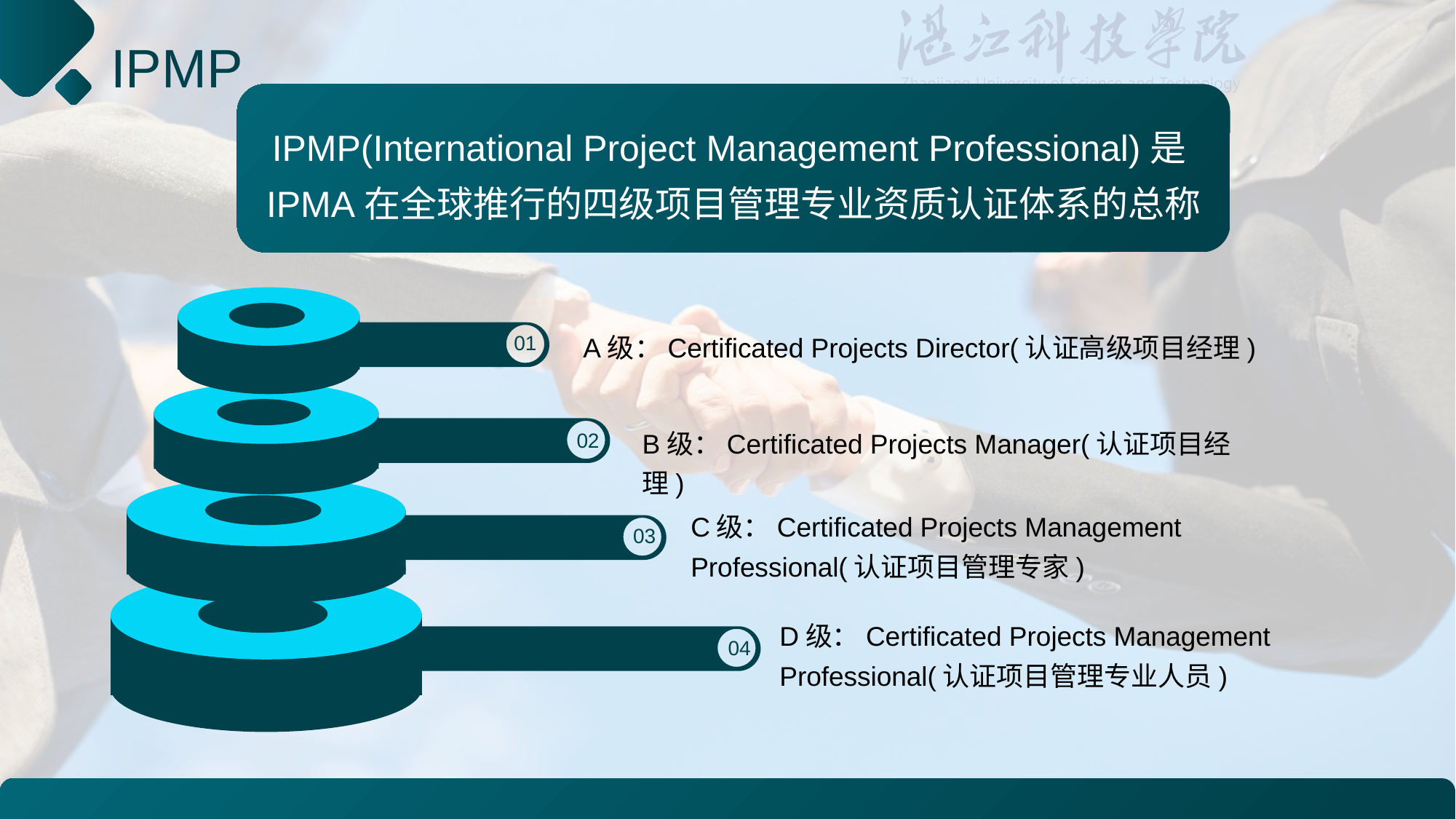

# IPMP
IPMP(International Project Management Professional)是IPMA在全球推行的四级项目管理专业资质认证体系的总称

A级：Certificated Projects Director(认证高级项目经理)

01

B级：Certificated Projects Manager(认证项目经理)

02

03

D级：Certificated Projects Management Professional(认证项目管理专业人员)

04

C级：Certificated Projects Management Professional(认证项目管理专家)